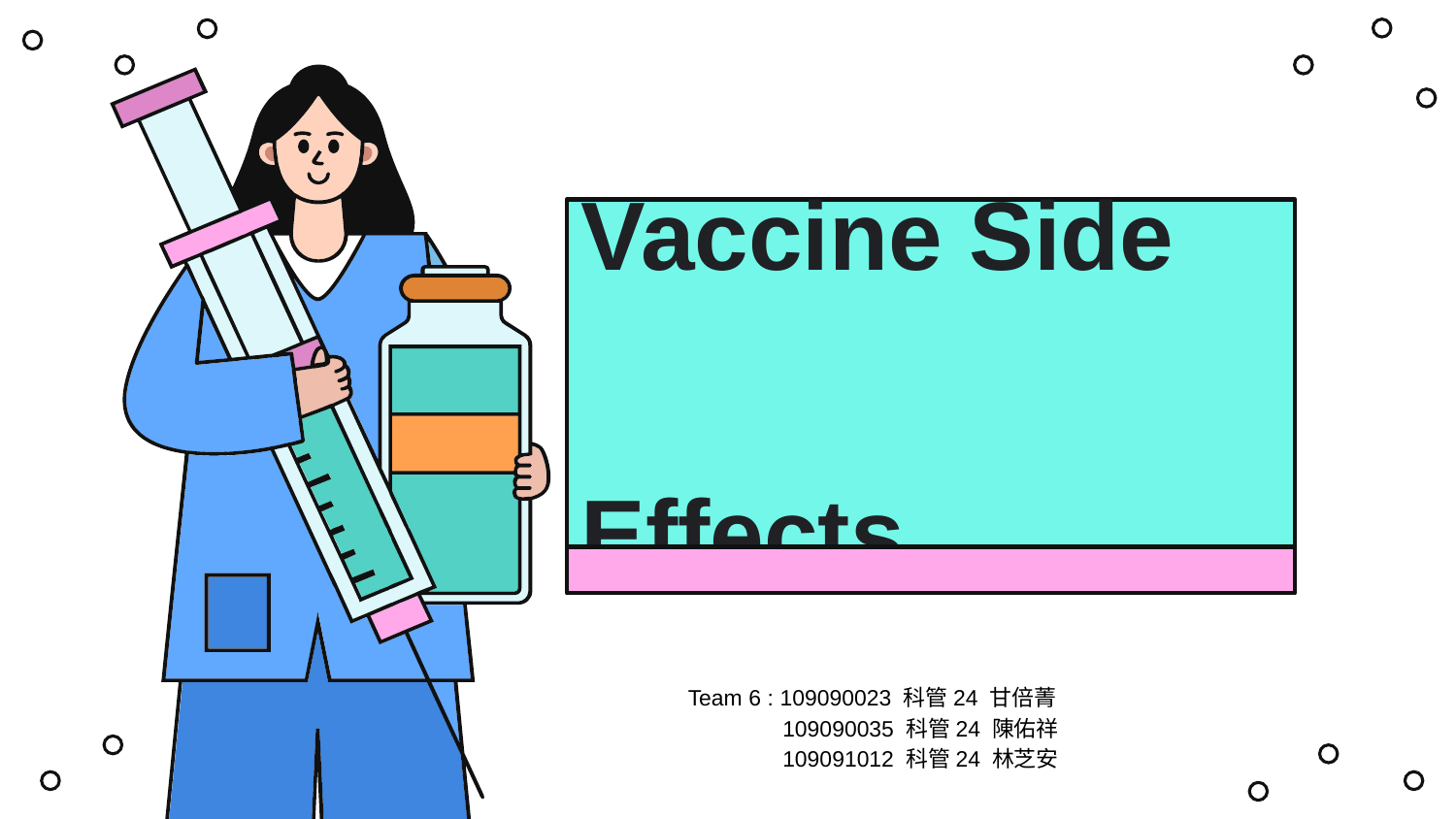

# Vaccine Side
Effects

Team 6 : 109090023 科管24 甘倍菁
               109090035 科管24 陳佑祥
               109091012 科管24 林芝安